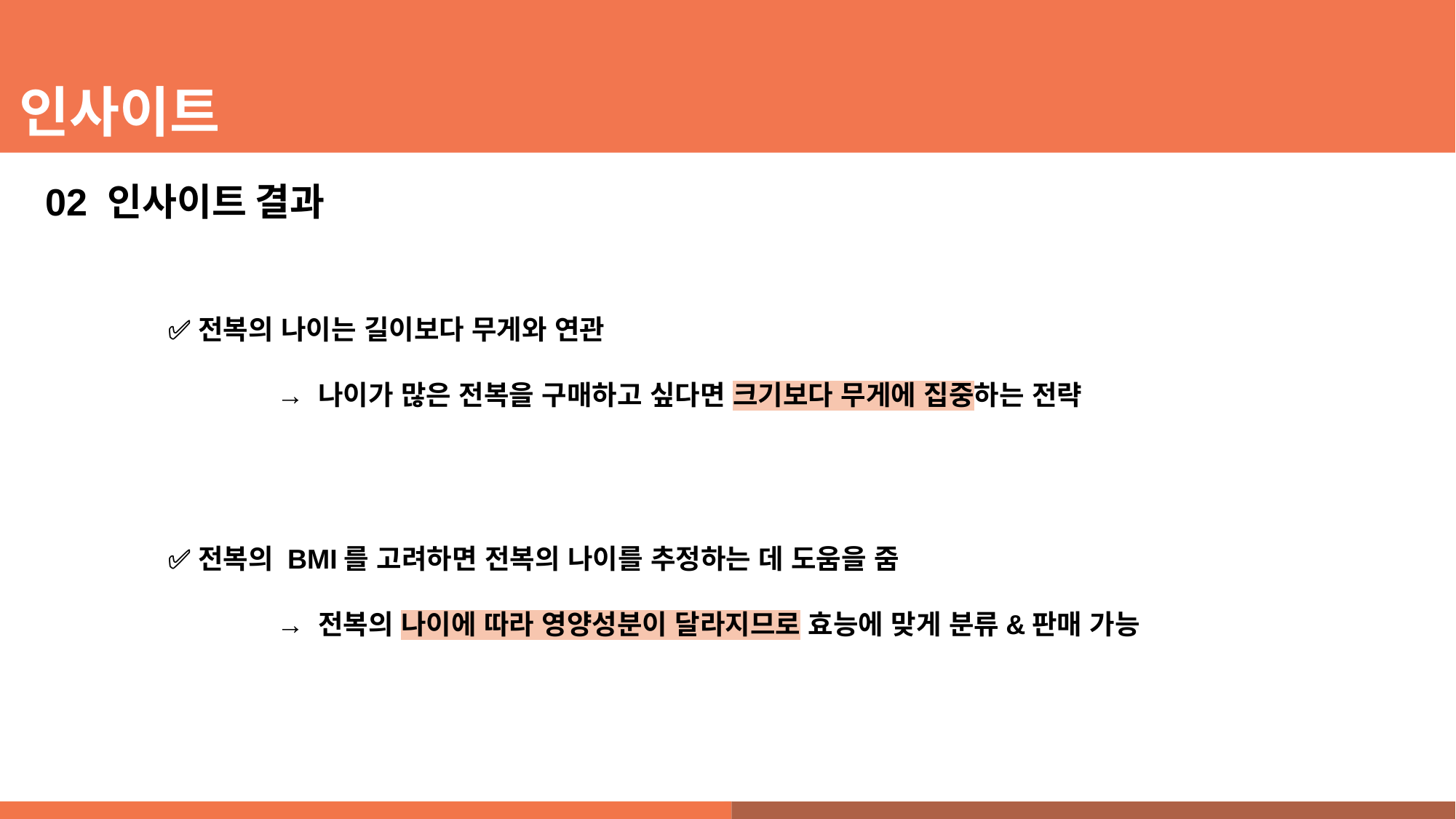

인사이트
02 인사이트 결과

✅전복의 나이는 길이보다 무게와 연관

	→ 나이가 많은 전복을 구매하고 싶다면 크기보다 무게에 집중하는 전략

✅전복의 BMI를 고려하면 전복의 나이를 추정하는 데 도움을 줌

	→ 전복의 나이에 따라 영양성분이 달라지므로 효능에 맞게 분류&판매 가능